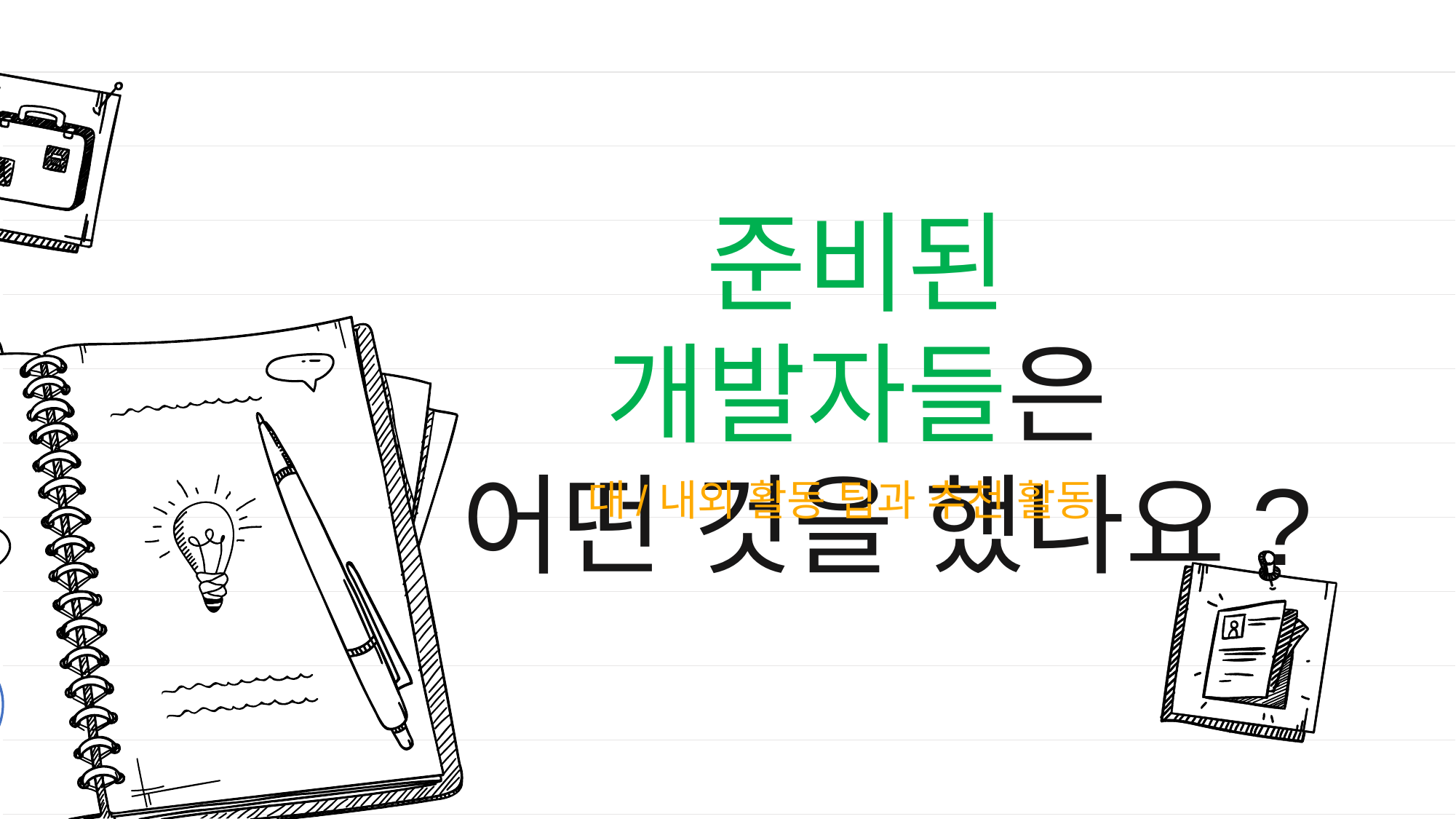

준비된 개발자들은
어떤 것을 했나요?

대/내외 활동 팁과 추천 활동